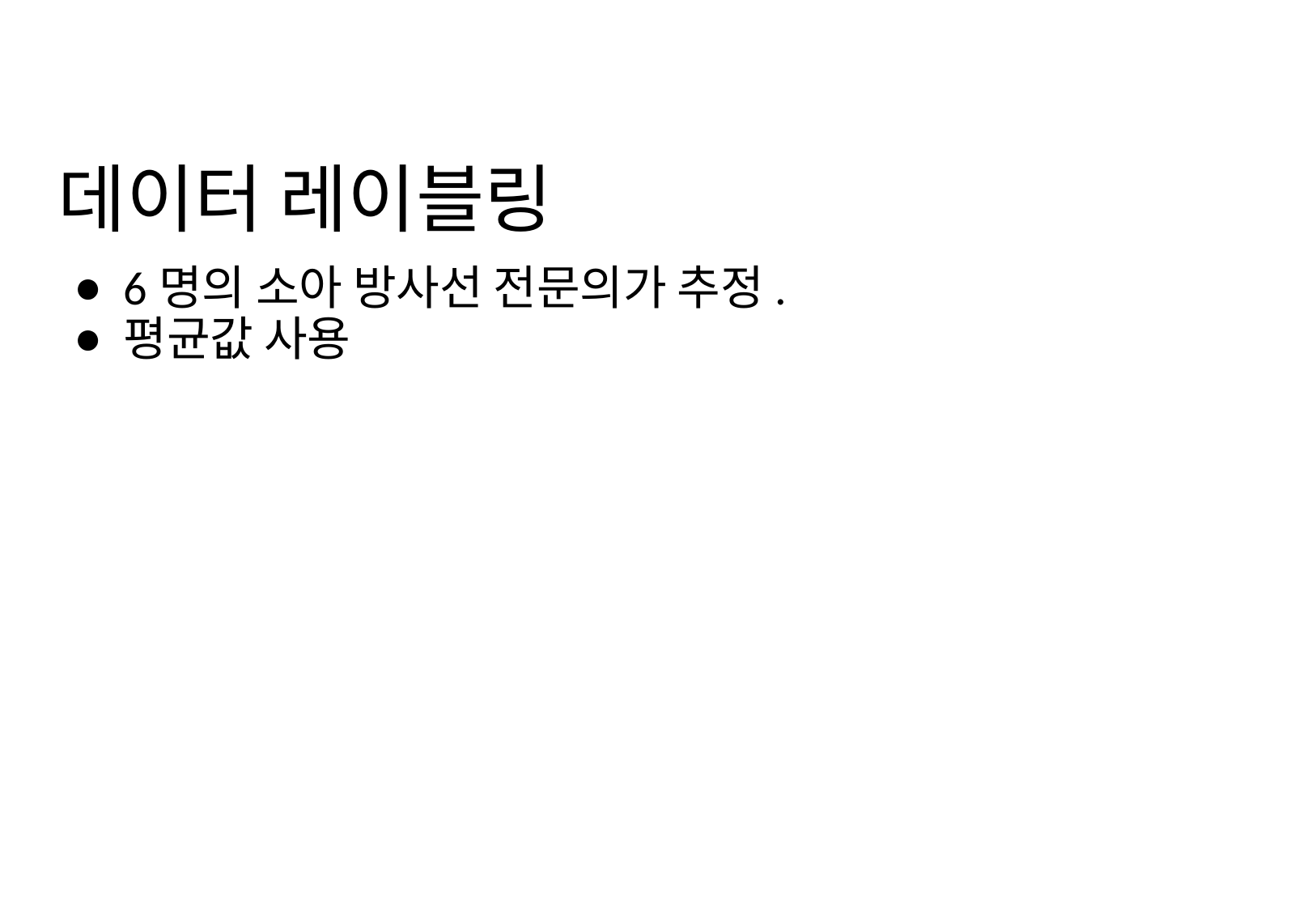

# 데이터 레이블링
6명의 소아 방사선 전문의가 추정.
평균값 사용